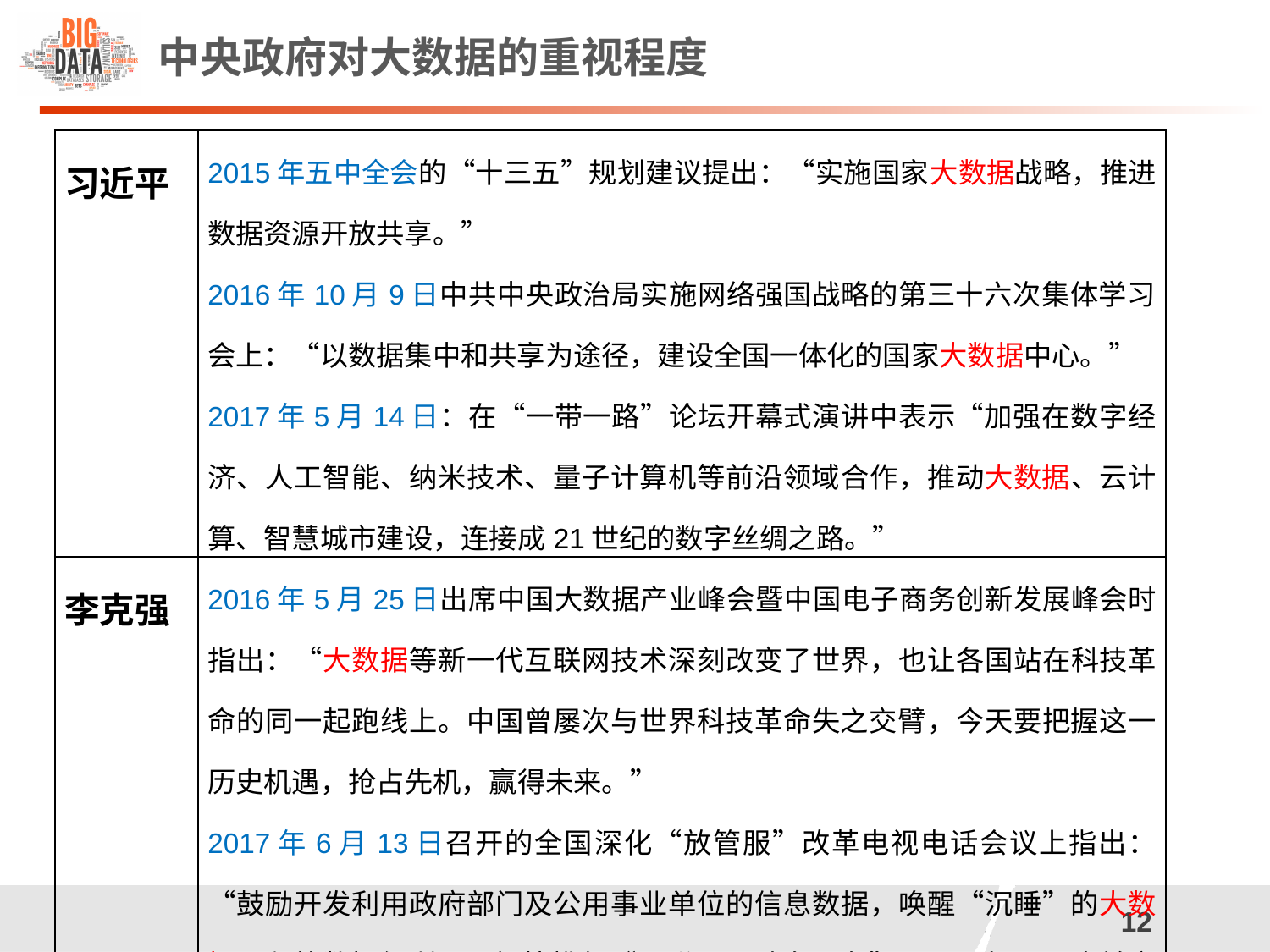

# 中央政府对大数据的重视程度
| 习近平 | 2015年五中全会的“十三五”规划建议提出：“实施国家大数据战略，推进数据资源开放共享。” 2016年10月9日中共中央政治局实施网络强国战略的第三十六次集体学习会上：“以数据集中和共享为途径，建设全国一体化的国家大数据中心。” 2017年5月14日：在“一带一路”论坛开幕式演讲中表示“加强在数字经济、人工智能、纳米技术、量子计算机等前沿领域合作，推动大数据、云计算、智慧城市建设，连接成21世纪的数字丝绸之路。” |
| --- | --- |
| 李克强 | 2016年5月25日出席中国大数据产业峰会暨中国电子商务创新发展峰会时指出：“大数据等新一代互联网技术深刻改变了世界，也让各国站在科技革命的同一起跑线上。中国曾屡次与世界科技革命失之交臂，今天要把握这一历史机遇，抢占先机，赢得未来。” 2017年6月13日召开的全国深化“放管服”改革电视电话会议上指出：“鼓励开发利用政府部门及公用事业单位的信息数据，唤醒“沉睡”的大数据、释放数据红利……加快推行“互联网+政务服务”……明年6月底前实现国务院各部门整合后的政务信息系统统一接入国家共享平台” |
12